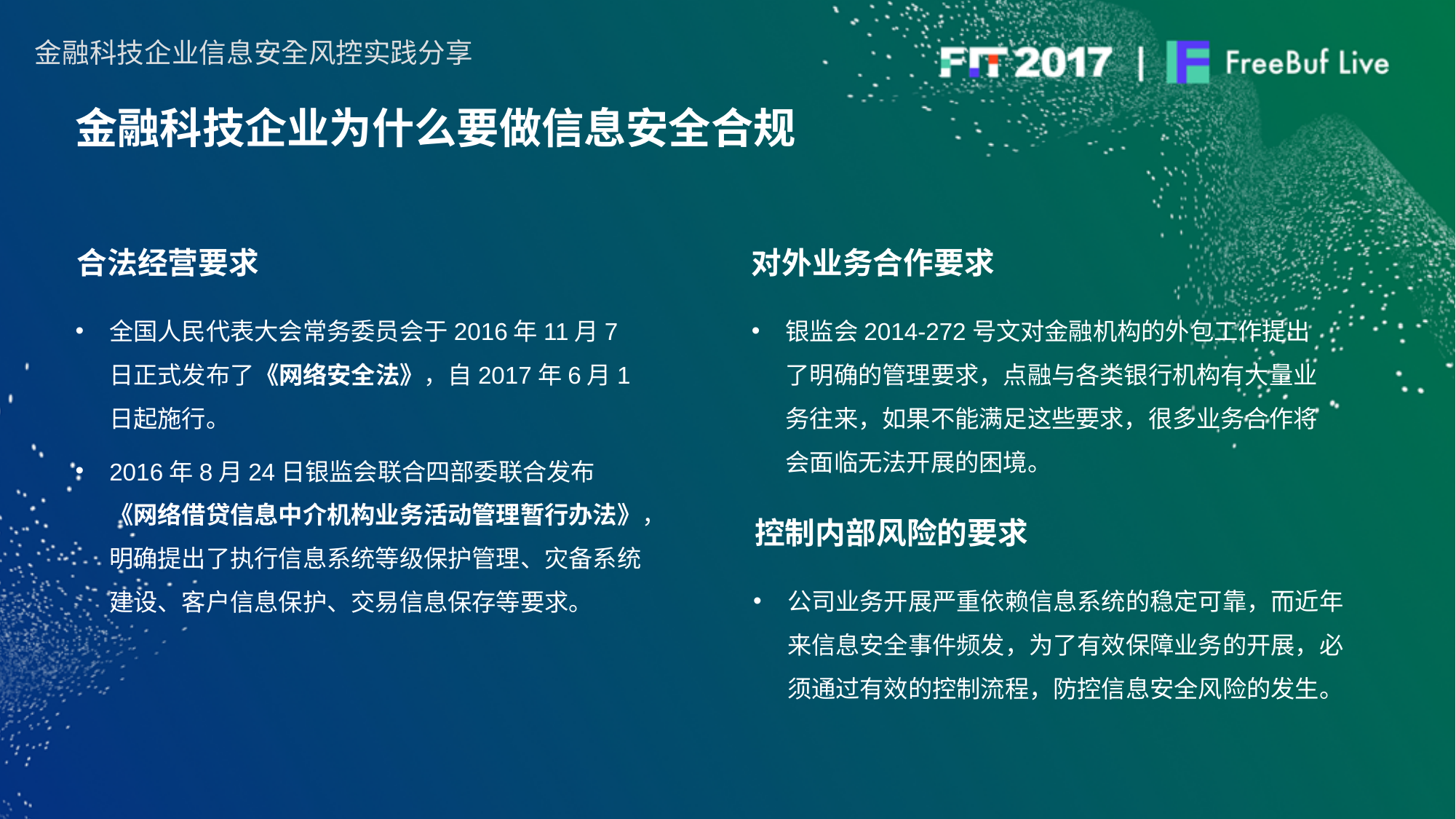

金融科技企业为什么要做信息安全合规
合法经营要求
对外业务合作要求
全国人民代表大会常务委员会于2016年11月7日正式发布了《网络安全法》，自2017年6月1日起施行。
2016年8月24日银监会联合四部委联合发布《网络借贷信息中介机构业务活动管理暂行办法》，明确提出了执行信息系统等级保护管理、灾备系统建设、客户信息保护、交易信息保存等要求。
银监会2014-272号文对金融机构的外包工作提出了明确的管理要求，点融与各类银行机构有大量业务往来，如果不能满足这些要求，很多业务合作将会面临无法开展的困境。
控制内部风险的要求
公司业务开展严重依赖信息系统的稳定可靠，而近年来信息安全事件频发，为了有效保障业务的开展，必须通过有效的控制流程，防控信息安全风险的发生。